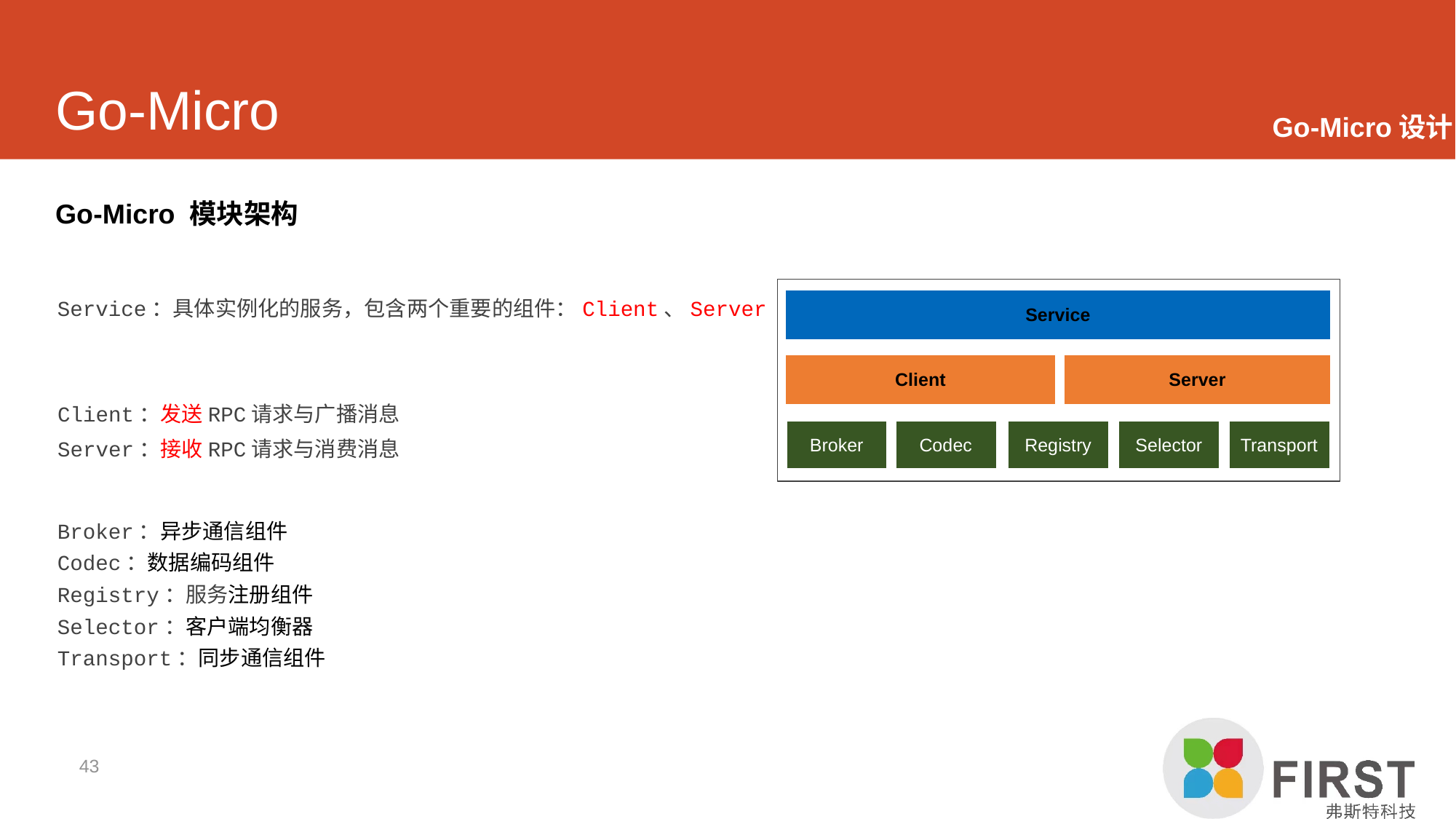

# Go-Micro
Go-Micro设计
Go-Micro 模块架构

Service
Service：具体实例化的服务，包含两个重要的组件：Client、Server
Client
Server
Client：发送RPC请求与广播消息
Codec
Transport
Broker
Registry
Selector
Server：接收RPC请求与消费消息
Broker：异步通信组件
Codec：数据编码组件
Registry：服务注册组件
Selector：客户端均衡器
Transport：同步通信组件
43